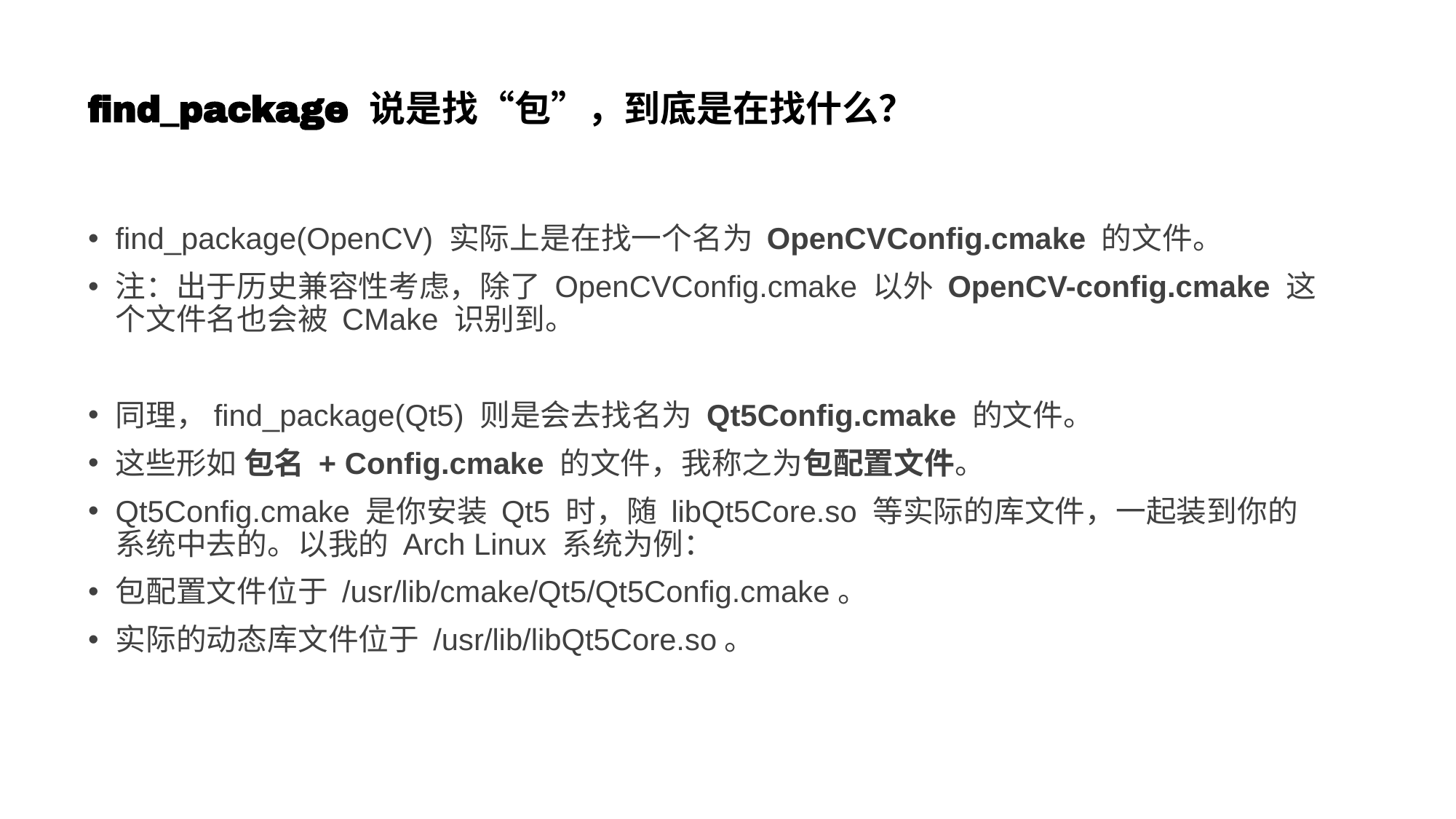

# find_package 说是找“包”，到底是在找什么？
find_package(OpenCV) 实际上是在找一个名为 OpenCVConfig.cmake 的文件。
注：出于历史兼容性考虑，除了 OpenCVConfig.cmake 以外 OpenCV-config.cmake 这个文件名也会被 CMake 识别到。

同理，find_package(Qt5) 则是会去找名为 Qt5Config.cmake 的文件。
这些形如 包名 + Config.cmake 的文件，我称之为包配置文件。
Qt5Config.cmake 是你安装 Qt5 时，随 libQt5Core.so 等实际的库文件，一起装到你的系统中去的。以我的 Arch Linux 系统为例：
包配置文件位于 /usr/lib/cmake/Qt5/Qt5Config.cmake。
实际的动态库文件位于 /usr/lib/libQt5Core.so。